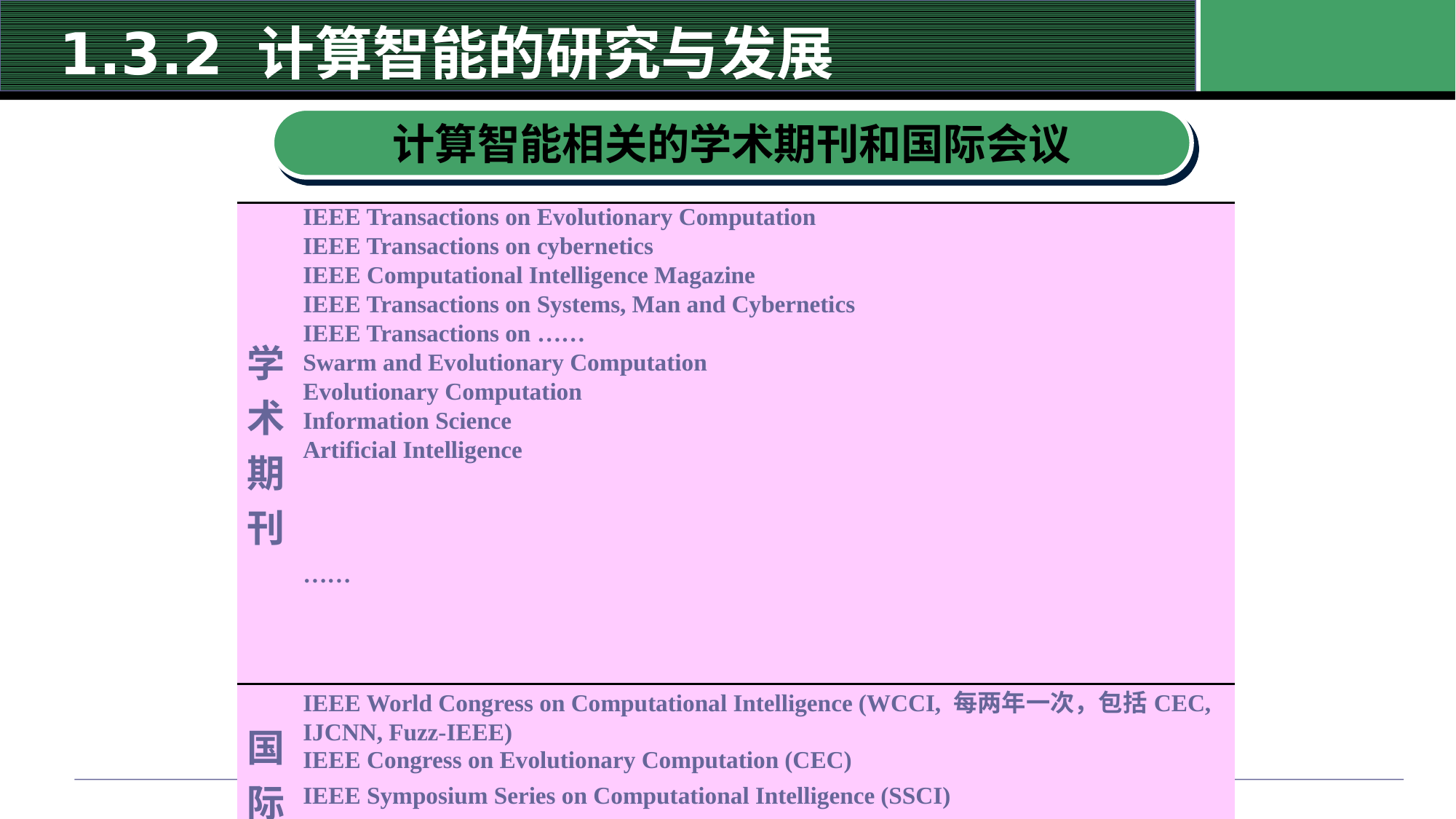

# 1.3.2 计算智能的研究与发展
计算智能相关的学术期刊和国际会议
| 学 术 期 刊 | IEEE Transactions on Evolutionary Computation |
| --- | --- |
|  | IEEE Transactions on cybernetics |
|  | IEEE Computational Intelligence Magazine |
|  | IEEE Transactions on Systems, Man and Cybernetics |
|  | IEEE Transactions on …… |
|  | Swarm and Evolutionary Computation |
|  | Evolutionary Computation |
|  | Information Science |
|  | Artificial Intelligence |
|  | …… |
| 国 际 会 议 | IEEE World Congress on Computational Intelligence (WCCI, 每两年一次，包括CEC, IJCNN, Fuzz-IEEE) |
|  | IEEE Congress on Evolutionary Computation (CEC) |
|  | IEEE Symposium Series on Computational Intelligence (SSCI) |
|  | ACM Genetic and Evolutionary Computation Conference (GECCO) |
|  | International Conference on Swarm Intelligence (ICSI) |
|  | International Conference on Simulated Evolution And Learning (SEAL) |
|  | …… |